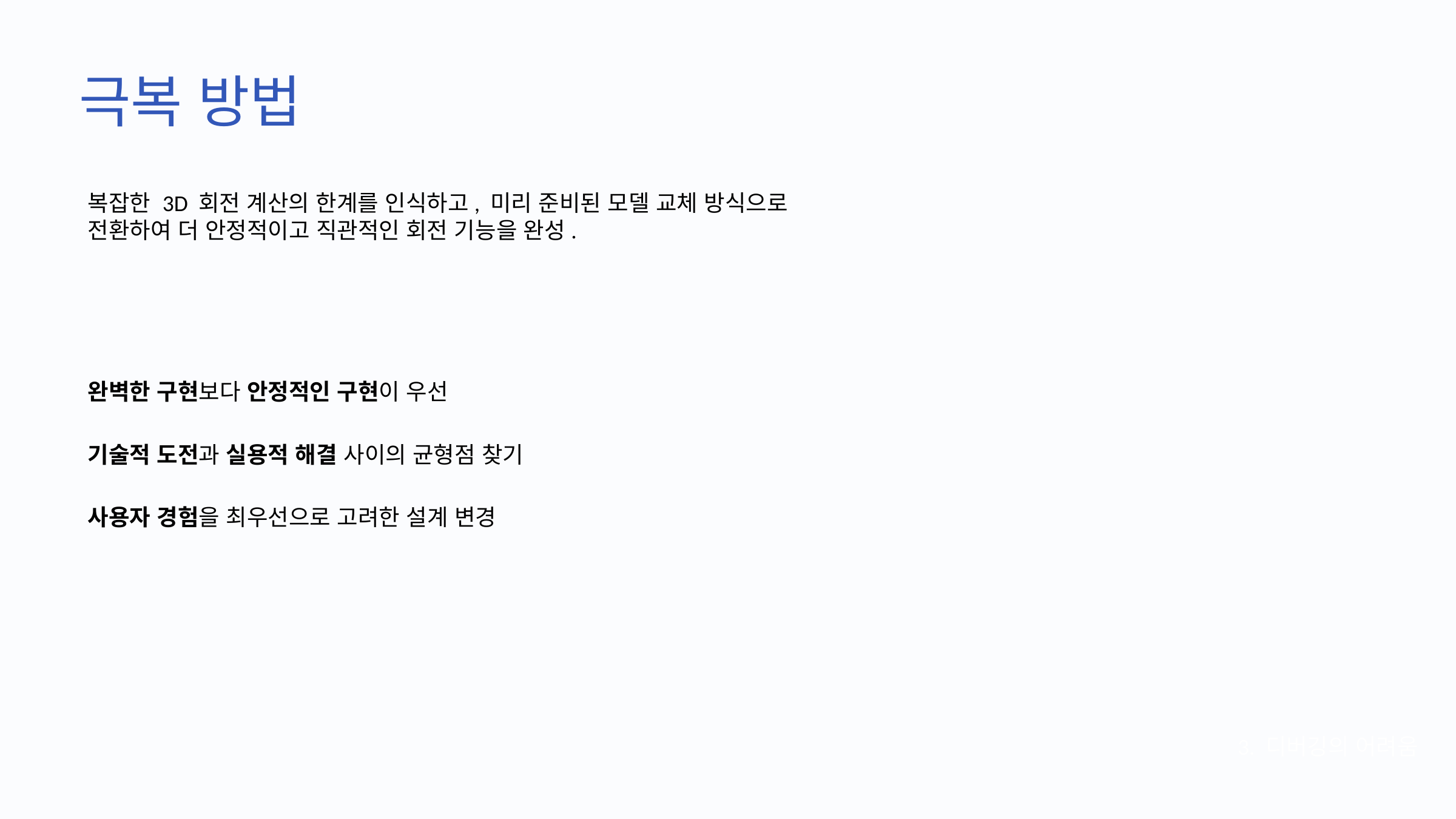

극복 방법
복잡한 3D 회전 계산의 한계를 인식하고, 미리 준비된 모델 교체 방식으로 전환하여 더 안정적이고 직관적인 회전 기능을 완성.
완벽한 구현보다 안정적인 구현이 우선
기술적 도전과 실용적 해결 사이의 균형점 찾기
사용자 경험을 최우선으로 고려한 설계 변경
3. 디버깅의 어려움